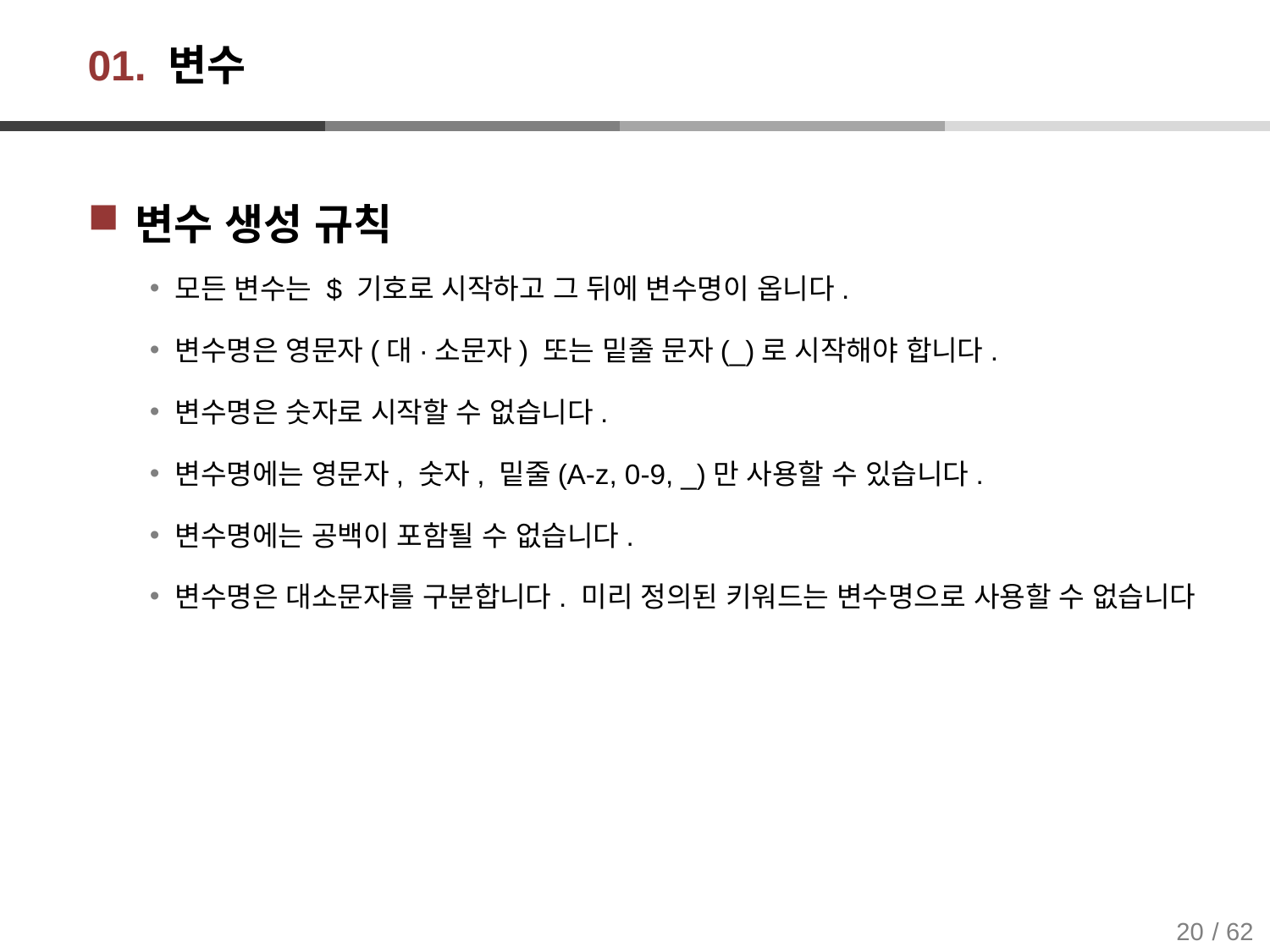

# 01. 변수
변수 생성 규칙
모든 변수는 $ 기호로 시작하고 그 뒤에 변수명이 옵니다.
변수명은 영문자(대·소문자) 또는 밑줄 문자(_)로 시작해야 합니다.
변수명은 숫자로 시작할 수 없습니다.
변수명에는 영문자, 숫자, 밑줄(A-z, 0-9, _)만 사용할 수 있습니다.
변수명에는 공백이 포함될 수 없습니다.
변수명은 대소문자를 구분합니다. 미리 정의된 키워드는 변수명으로 사용할 수 없습니다